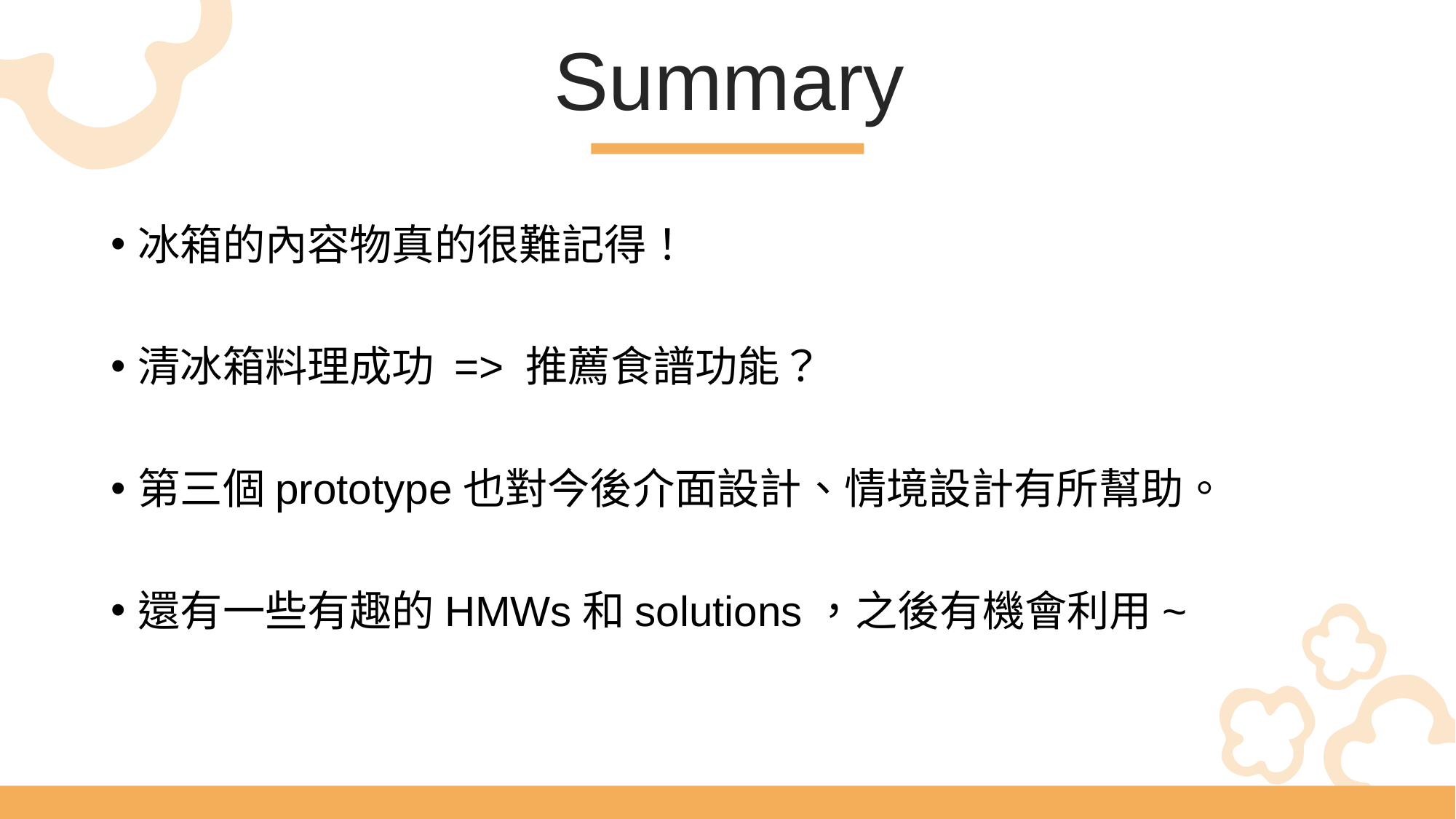

Summary
冰箱的內容物真的很難記得！

清冰箱料理成功 => 推薦食譜功能？

第三個prototype也對今後介面設計、情境設計有所幫助。

還有一些有趣的HMWs和solutions，之後有機會利用~